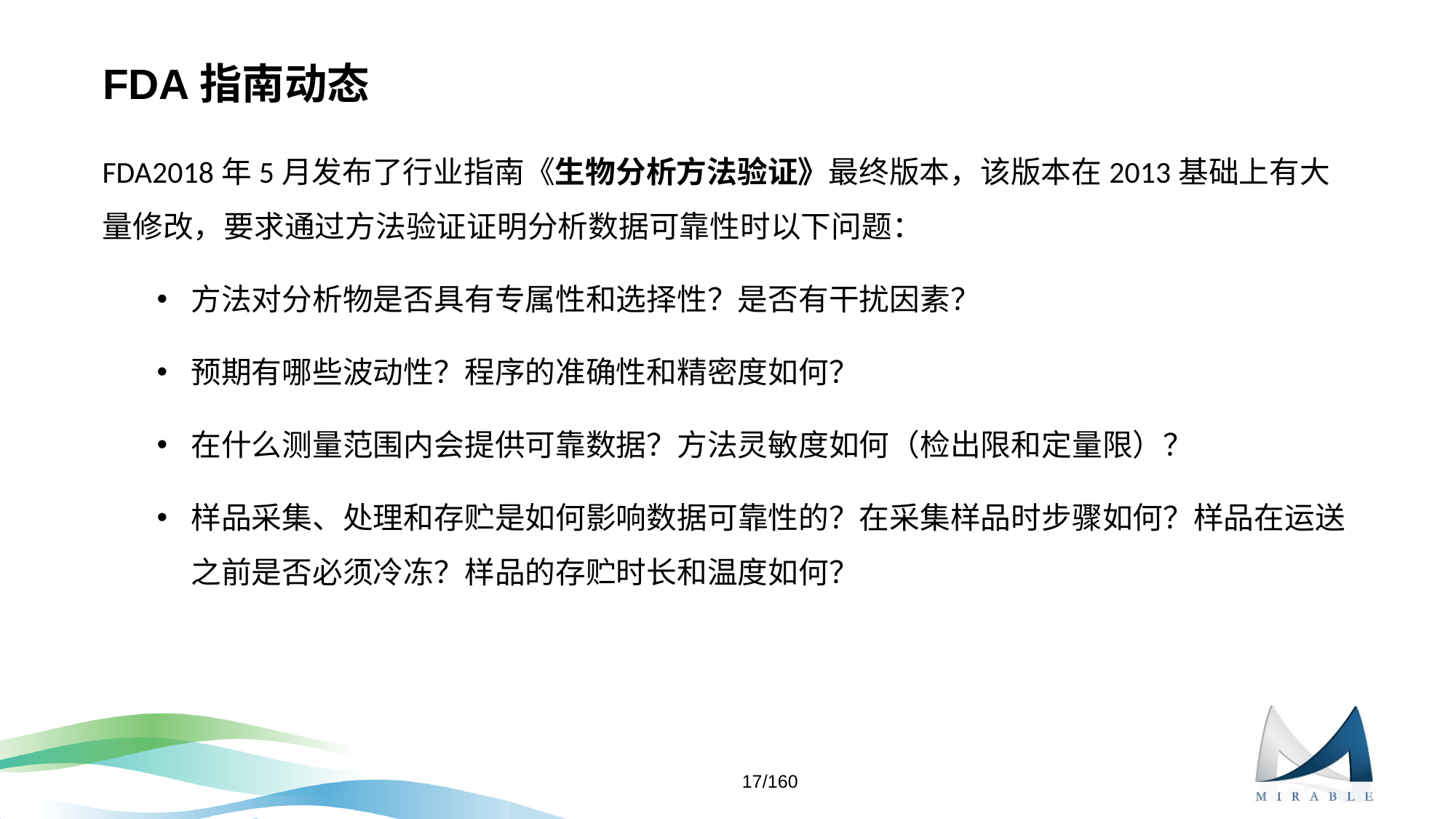

# FDA指南动态
FDA2018年5月发布了行业指南《生物分析方法验证》最终版本，该版本在2013基础上有大量修改，要求通过方法验证证明分析数据可靠性时以下问题：
方法对分析物是否具有专属性和选择性？是否有干扰因素？
预期有哪些波动性？程序的准确性和精密度如何？
在什么测量范围内会提供可靠数据？方法灵敏度如何（检出限和定量限）？
样品采集、处理和存贮是如何影响数据可靠性的？在采集样品时步骤如何？样品在运送之前是否必须冷冻？样品的存贮时长和温度如何？
17/160